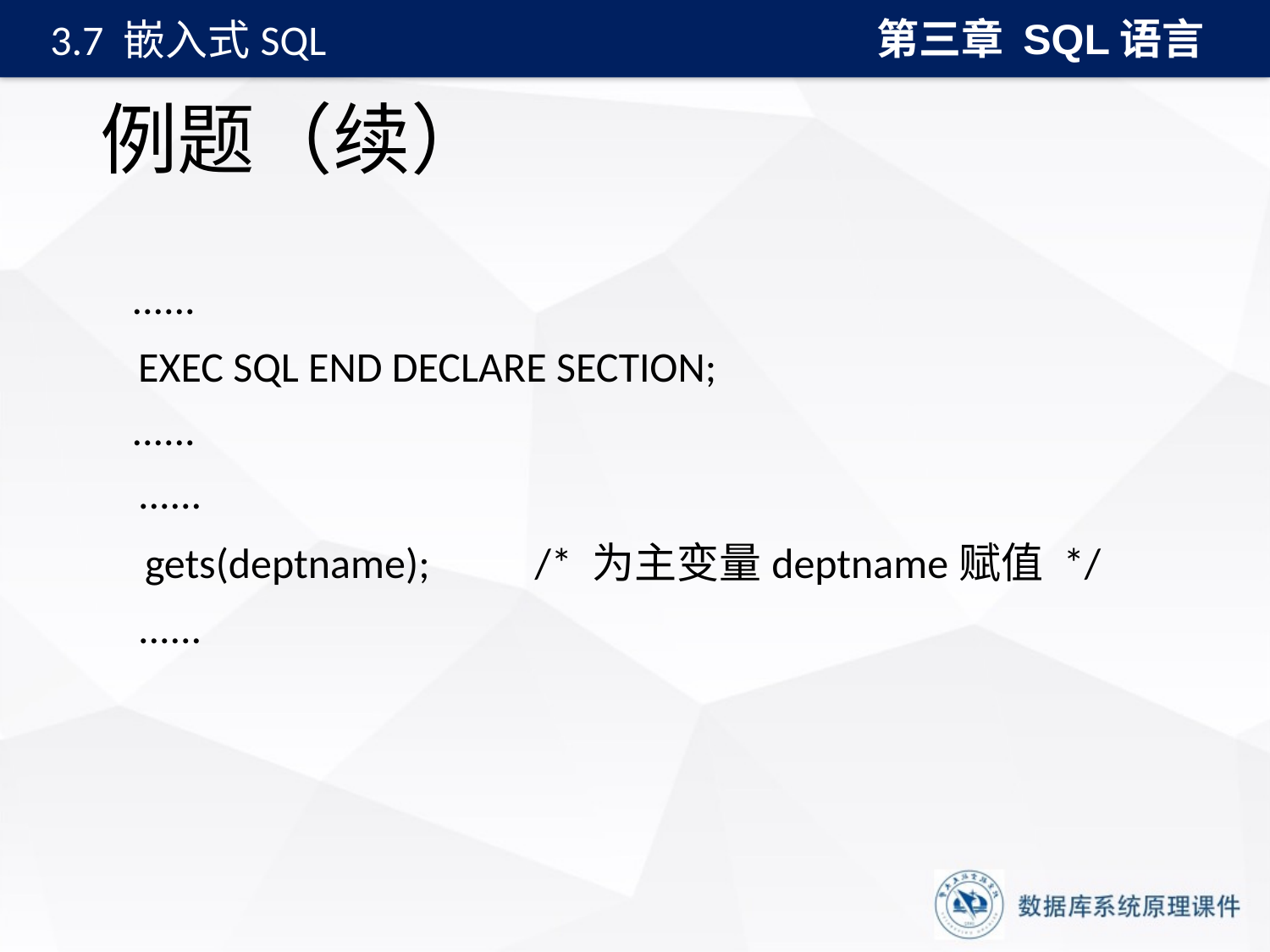

第三章 SQL语言
3.7 嵌入式SQL
# 例题（续）
 	......
    EXEC SQL END DECLARE SECTION;
	......
    ......
    gets(deptname);           /* 为主变量deptname赋值 */
    ......